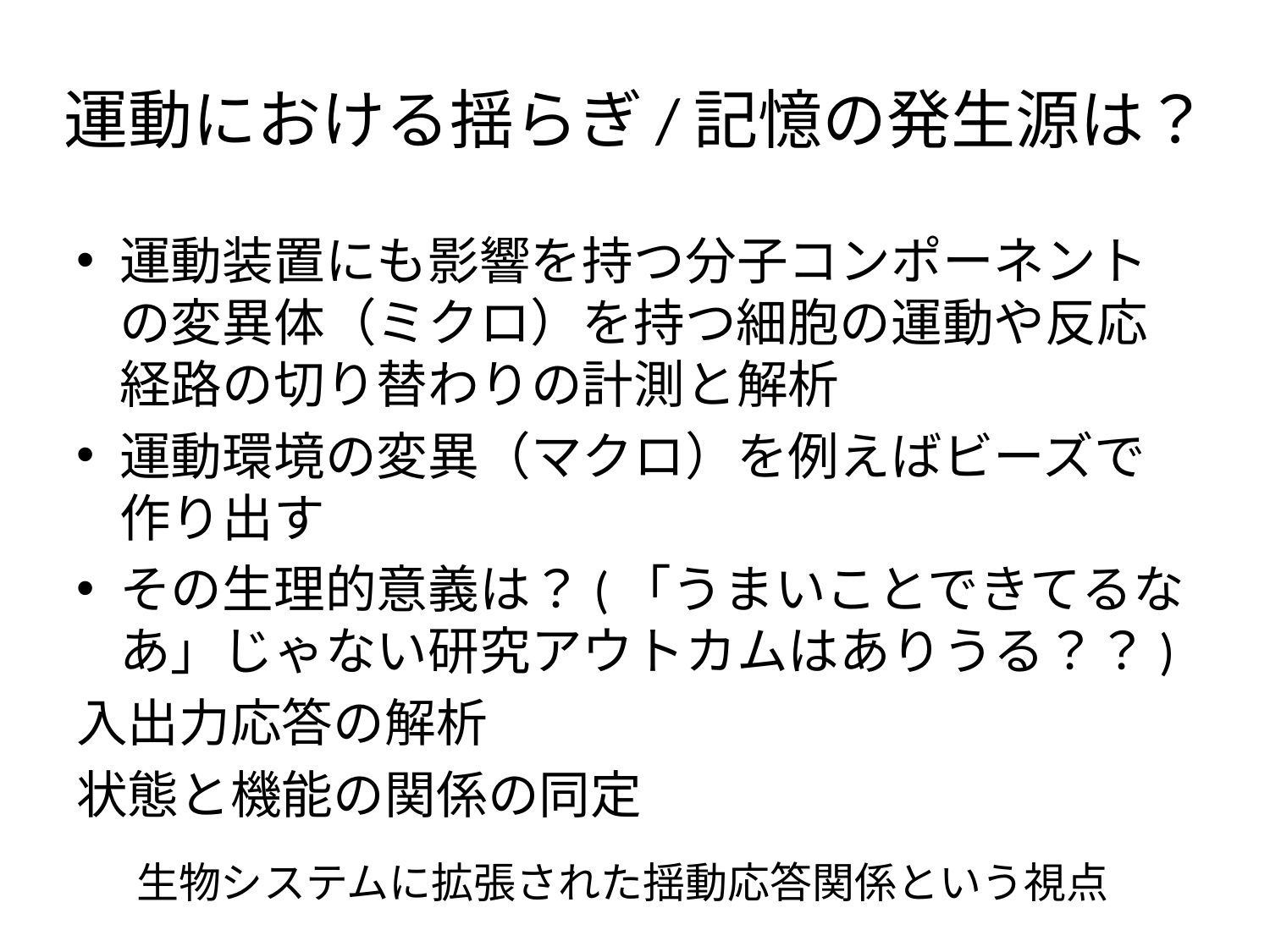

# 運動における揺らぎ/記憶の発生源は？
運動装置にも影響を持つ分子コンポーネントの変異体（ミクロ）を持つ細胞の運動や反応経路の切り替わりの計測と解析
運動環境の変異（マクロ）を例えばビーズで作り出す
その生理的意義は？(「うまいことできてるなあ」じゃない研究アウトカムはありうる？？)
入出力応答の解析
状態と機能の関係の同定
生物システムに拡張された揺動応答関係という視点